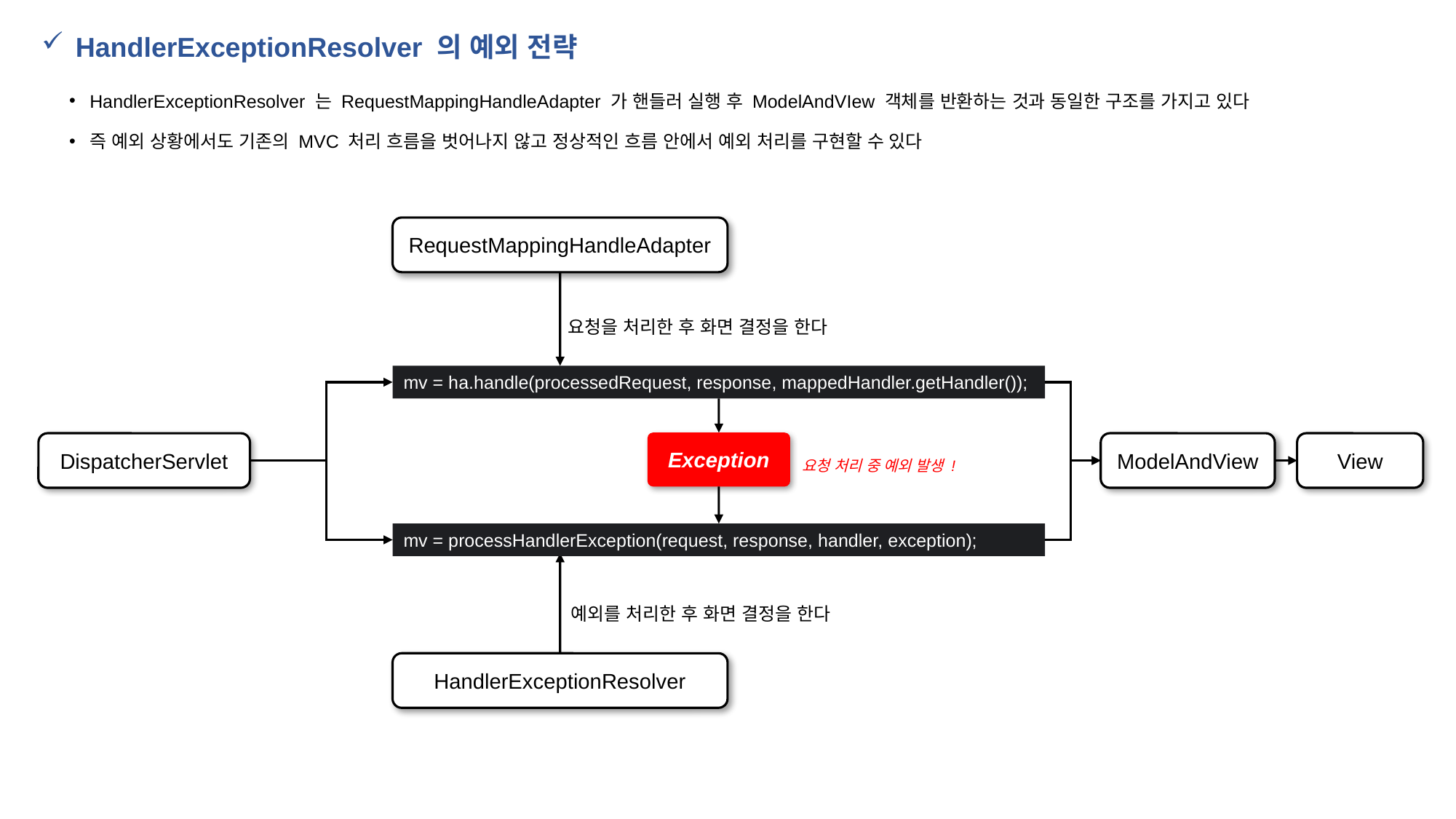

HandlerExceptionResolver 의 예외 전략
HandlerExceptionResolver 는 RequestMappingHandleAdapter 가 핸들러 실행 후 ModelAndVIew 객체를 반환하는 것과 동일한 구조를 가지고 있다
즉 예외 상황에서도 기존의 MVC 처리 흐름을 벗어나지 않고 정상적인 흐름 안에서 예외 처리를 구현할 수 있다
RequestMappingHandleAdapter
요청을 처리한 후 화면 결정을 한다
mv = ha.handle(processedRequest, response, mappedHandler.getHandler());
Exception
DispatcherServlet
ModelAndView
View
요청 처리 중 예외 발생 !
mv = processHandlerException(request, response, handler, exception);
예외를 처리한 후 화면 결정을 한다
HandlerExceptionResolver